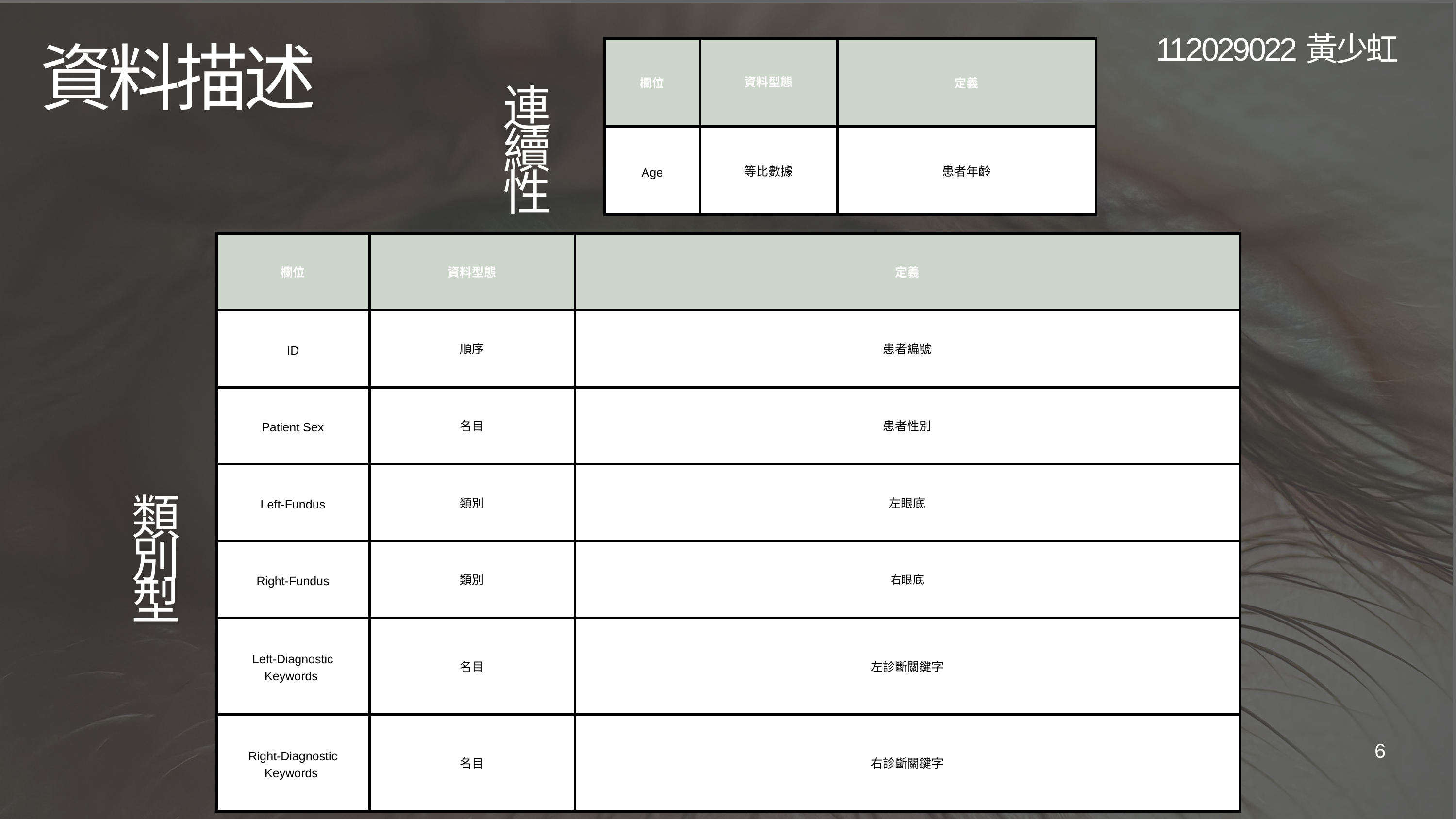

| 欄位 | 資料型態 | 定義 |
| --- | --- | --- |
| Age | 等比數據 | 患者年齡 |
112029022黃少虹
資料描述
連續性
| 欄位 | 資料型態 | 定義 |
| --- | --- | --- |
| ID | 順序 | 患者編號 |
| Patient Sex | 名目 | 患者性別 |
| Left-Fundus | 類別 | 左眼底 |
| Right-Fundus | 類別 | 右眼底 |
| Left-Diagnostic Keywords | 名目 | 左診斷關鍵字 |
| Right-Diagnostic Keywords | 名目 | 右診斷關鍵字 |
類別型
6